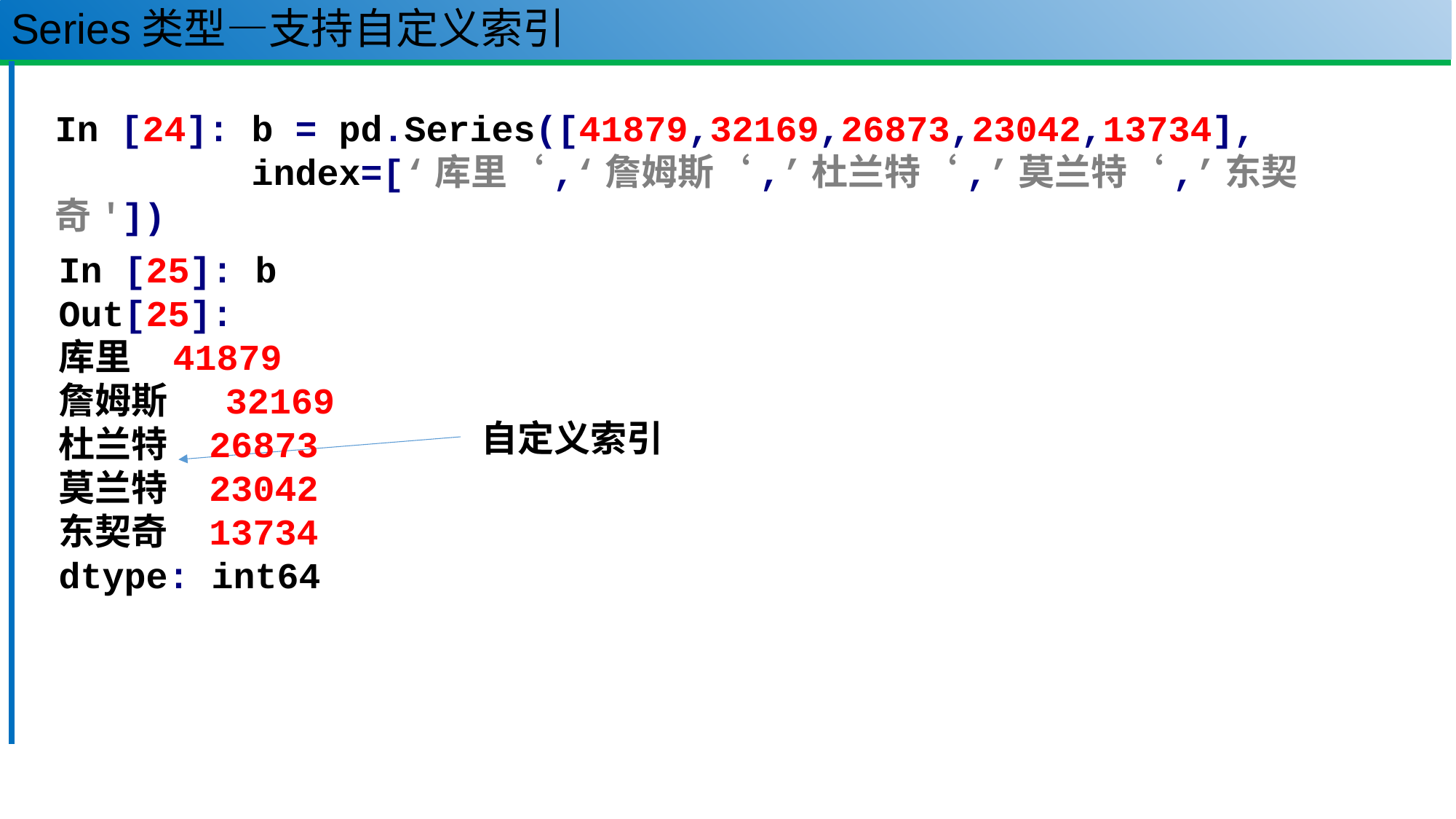

# Series类型—支持自定义索引
In [24]: b = pd.Series([41879,32169,26873,23042,13734],
         index=[‘库里‘,‘詹姆斯‘,’杜兰特‘,’莫兰特‘,’东契奇'])
In [25]: b
Out[25]:
库里    41879
詹姆斯      32169
杜兰特    26873
莫兰特    23042
东契奇    13734
dtype: int64
自定义索引